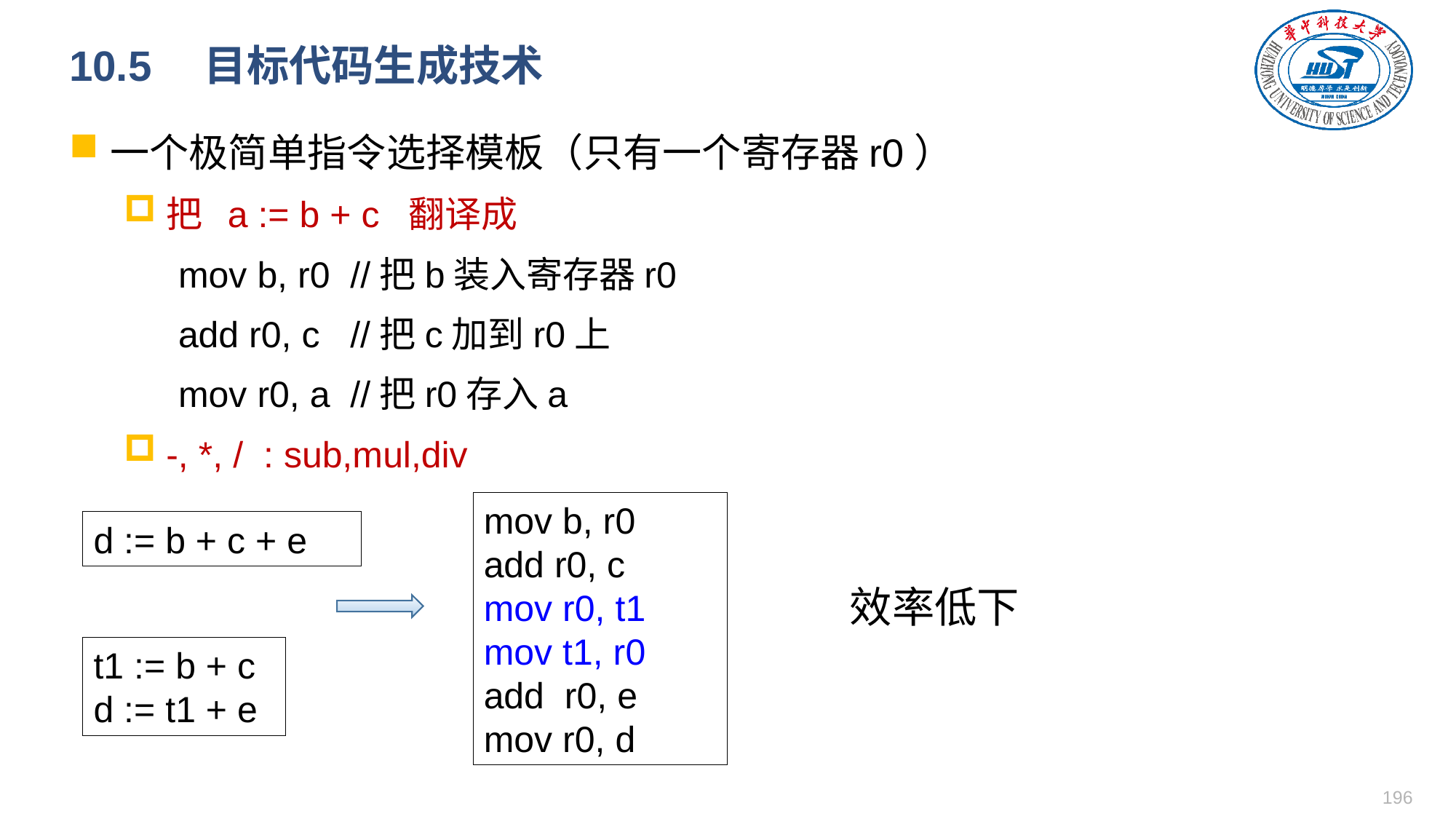

# 10.5　目标代码生成技术
一个极简单指令选择模板（只有一个寄存器r0）
把  a := b + c  翻译成
mov b, r0  //把b装入寄存器r0
add r0, c   //把c加到r0上
mov r0, a  //把r0存入a
-, *, /  : sub,mul,div
mov b, r0
add r0, c
mov r0, t1
mov t1, r0
add  r0, e
mov r0, d
d := b + c + e
效率低下

t1 := b + c
d := t1 + e
196